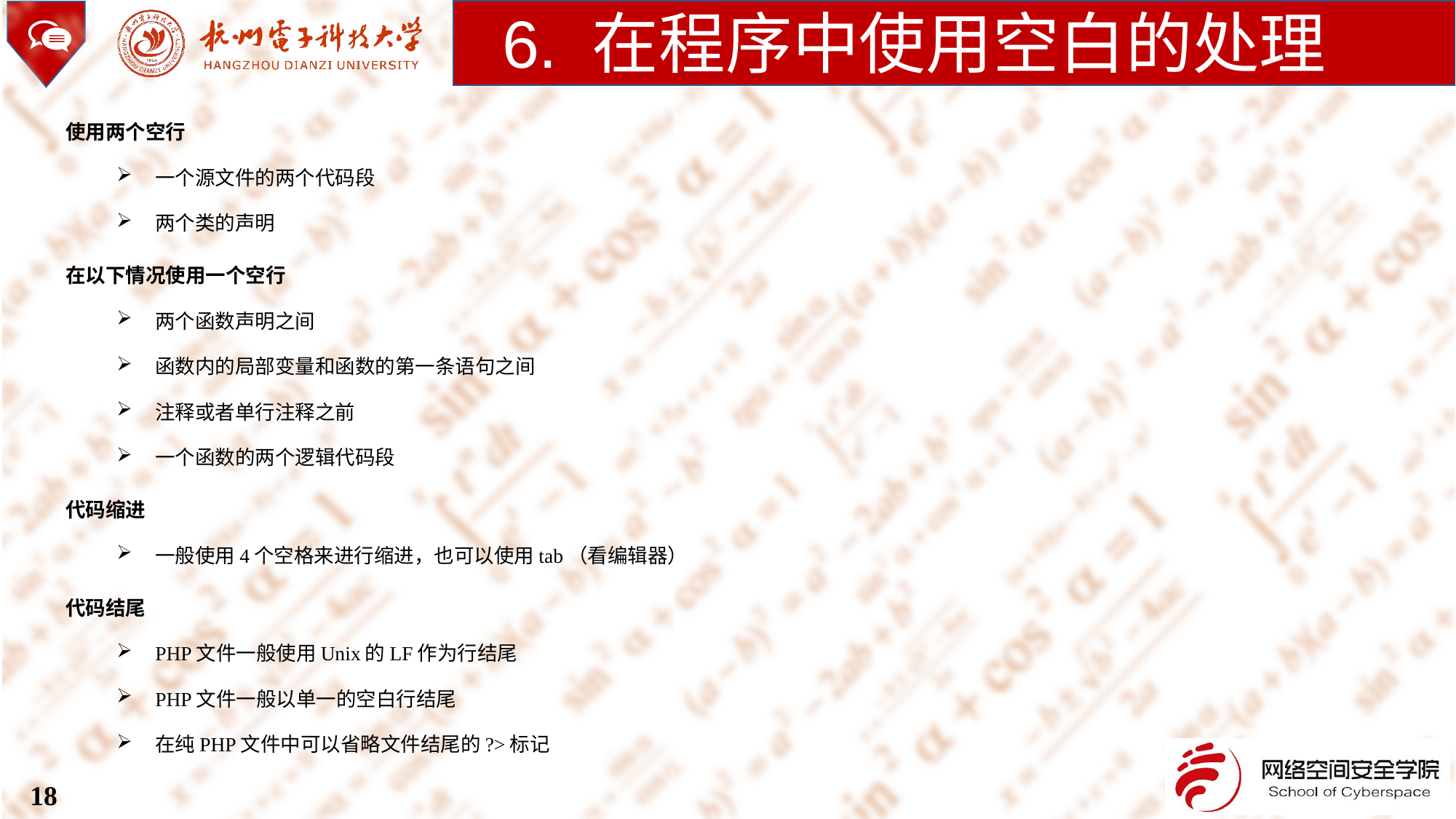

6. 在程序中使用空白的处理
使用两个空行
一个源文件的两个代码段
两个类的声明
在以下情况使用一个空行
两个函数声明之间
函数内的局部变量和函数的第一条语句之间
注释或者单行注释之前
一个函数的两个逻辑代码段
代码缩进
一般使用4个空格来进行缩进，也可以使用tab（看编辑器）
代码结尾
PHP文件一般使用Unix的LF作为行结尾
PHP文件一般以单一的空白行结尾
在纯PHP文件中可以省略文件结尾的?>标记
18